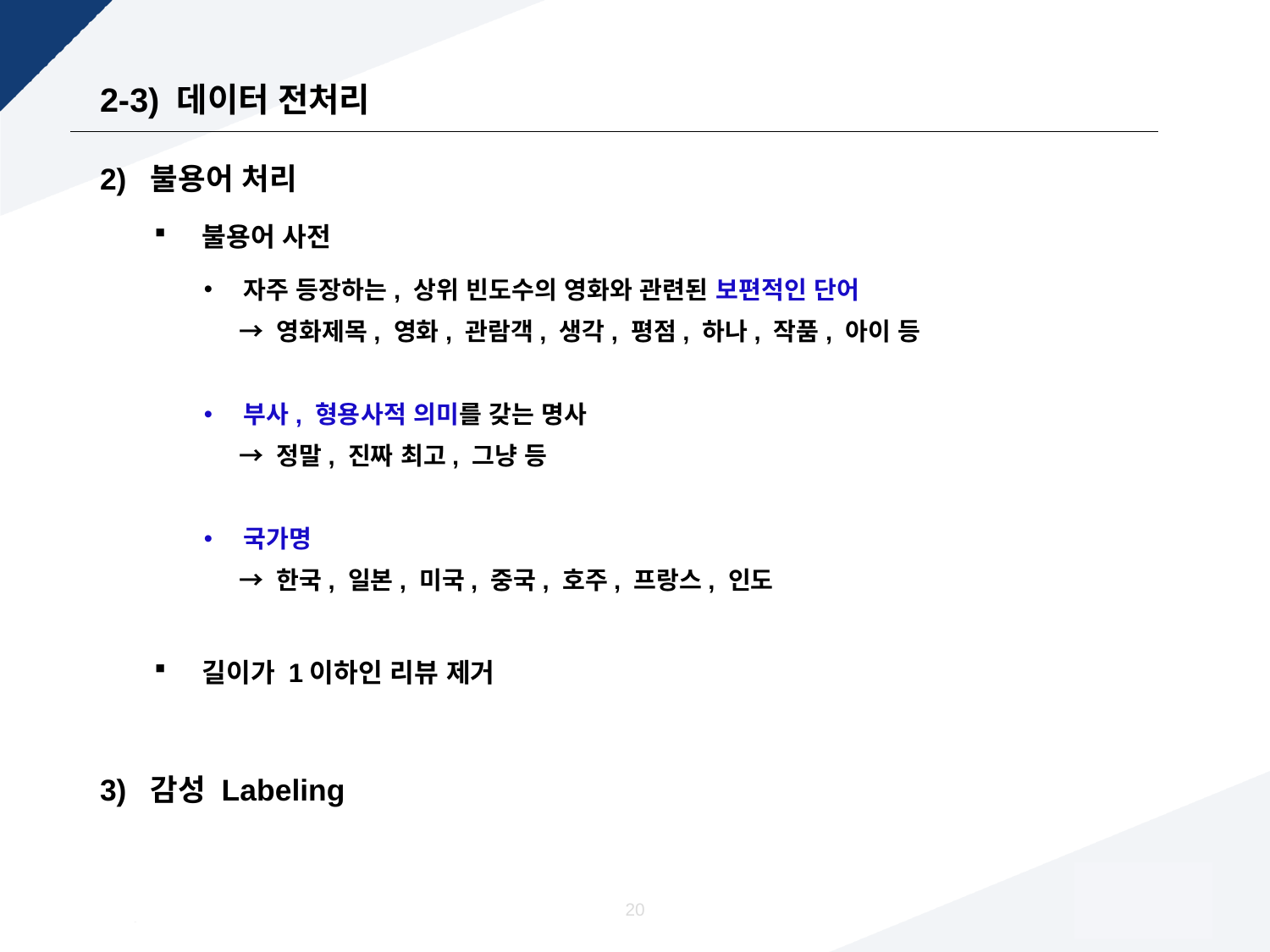

# 2-3) 데이터 전처리
2)  불용어 처리

불용어 사전

자주 등장하는, 상위 빈도수의 영화와 관련된 보편적인 단어
     → 영화제목, 영화, 관람객, 생각, 평점, 하나, 작품, 아이 등

부사, 형용사적 의미를 갖는 명사
     → 정말, 진짜 최고, 그냥 등

국가명
     → 한국, 일본, 미국, 중국, 호주, 프랑스, 인도

길이가 1이하인 리뷰 제거
3)  감성 Labeling